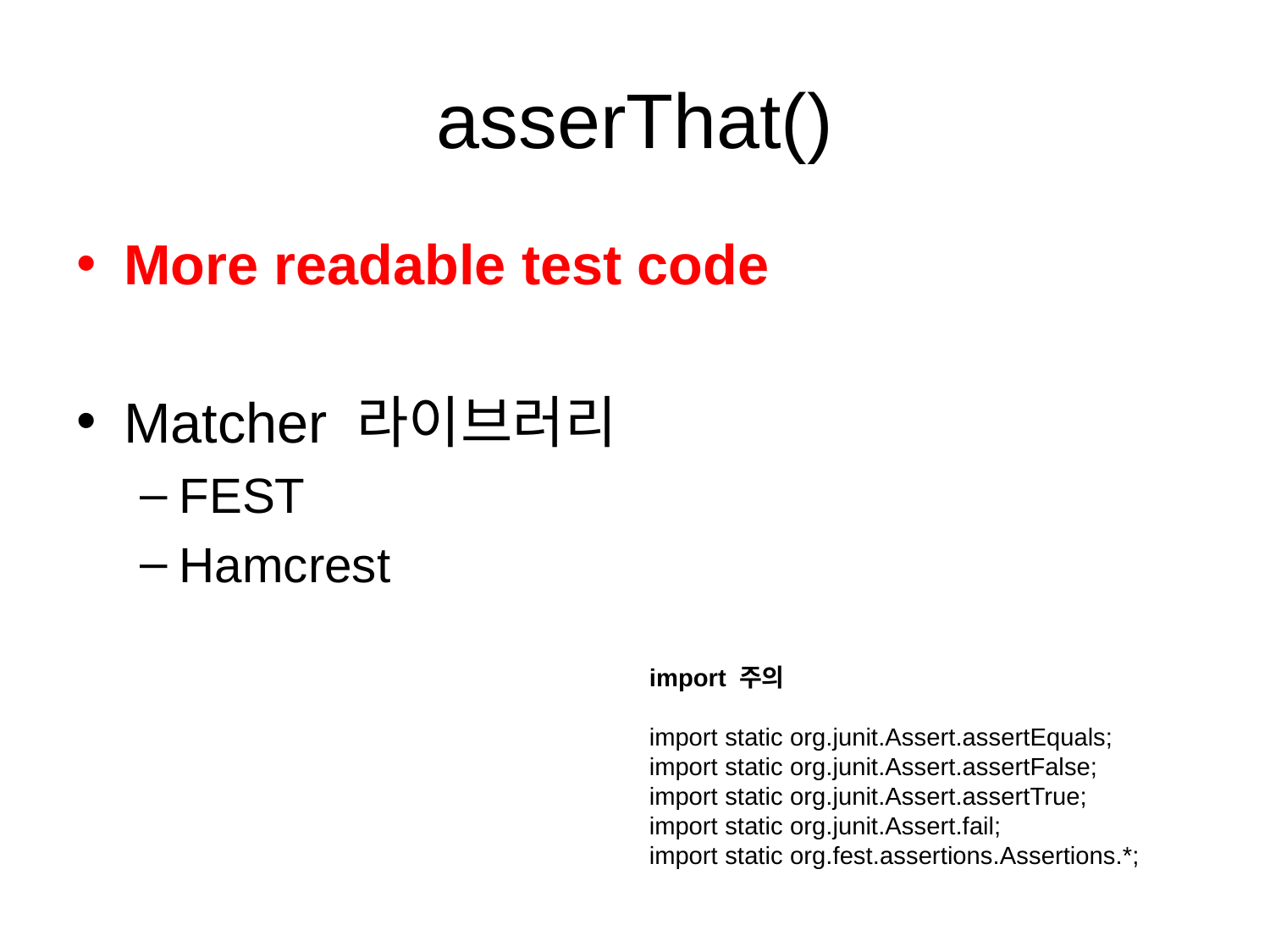

# asserThat()
More readable test code

Matcher 라이브러리
FEST
Hamcrest
import 주의

import static org.junit.Assert.assertEquals;
import static org.junit.Assert.assertFalse;
import static org.junit.Assert.assertTrue;
import static org.junit.Assert.fail;
import static org.fest.assertions.Assertions.*;